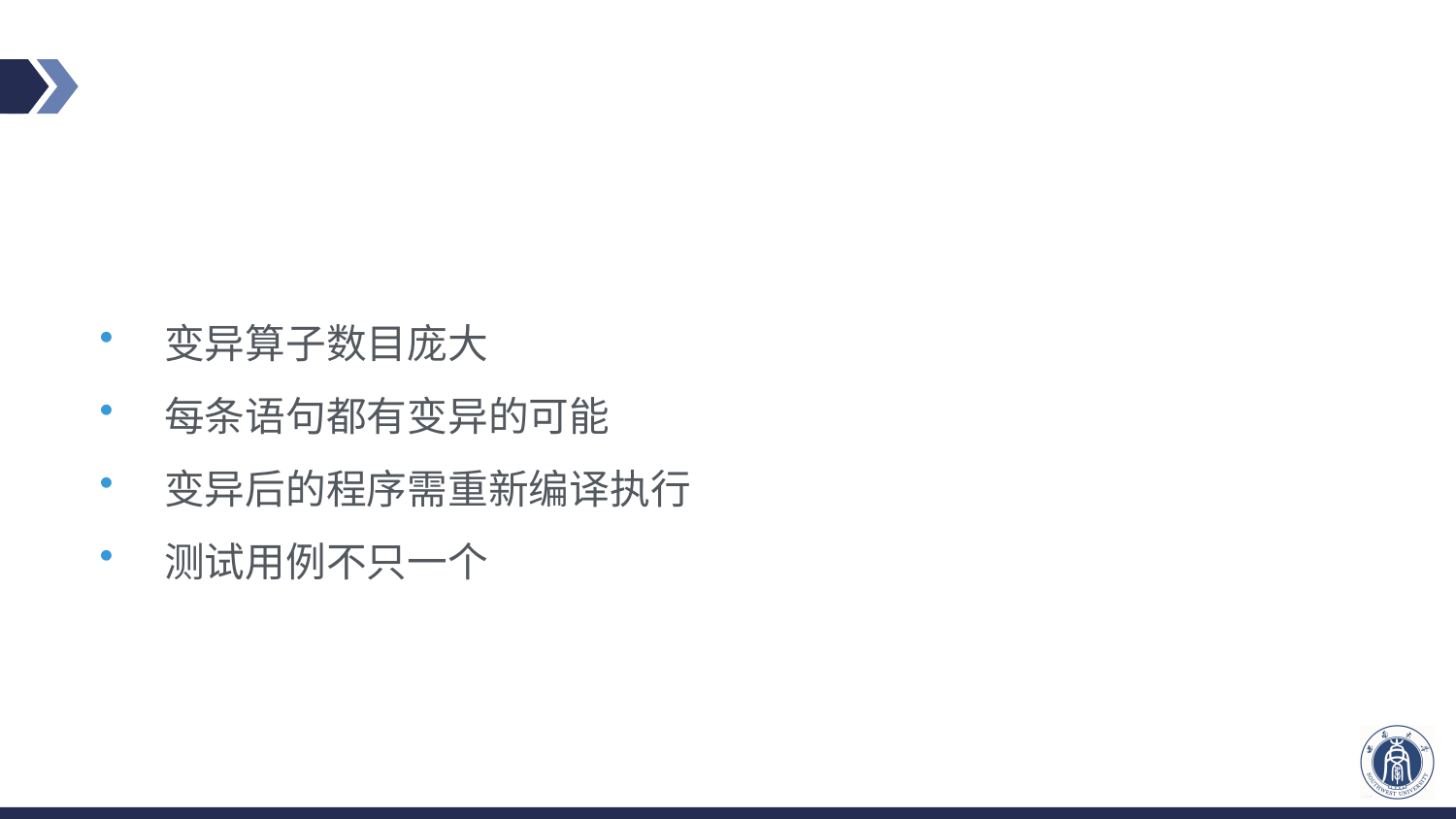

#
变异算子数目庞大
每条语句都有变异的可能
变异后的程序需重新编译执行
测试用例不只一个